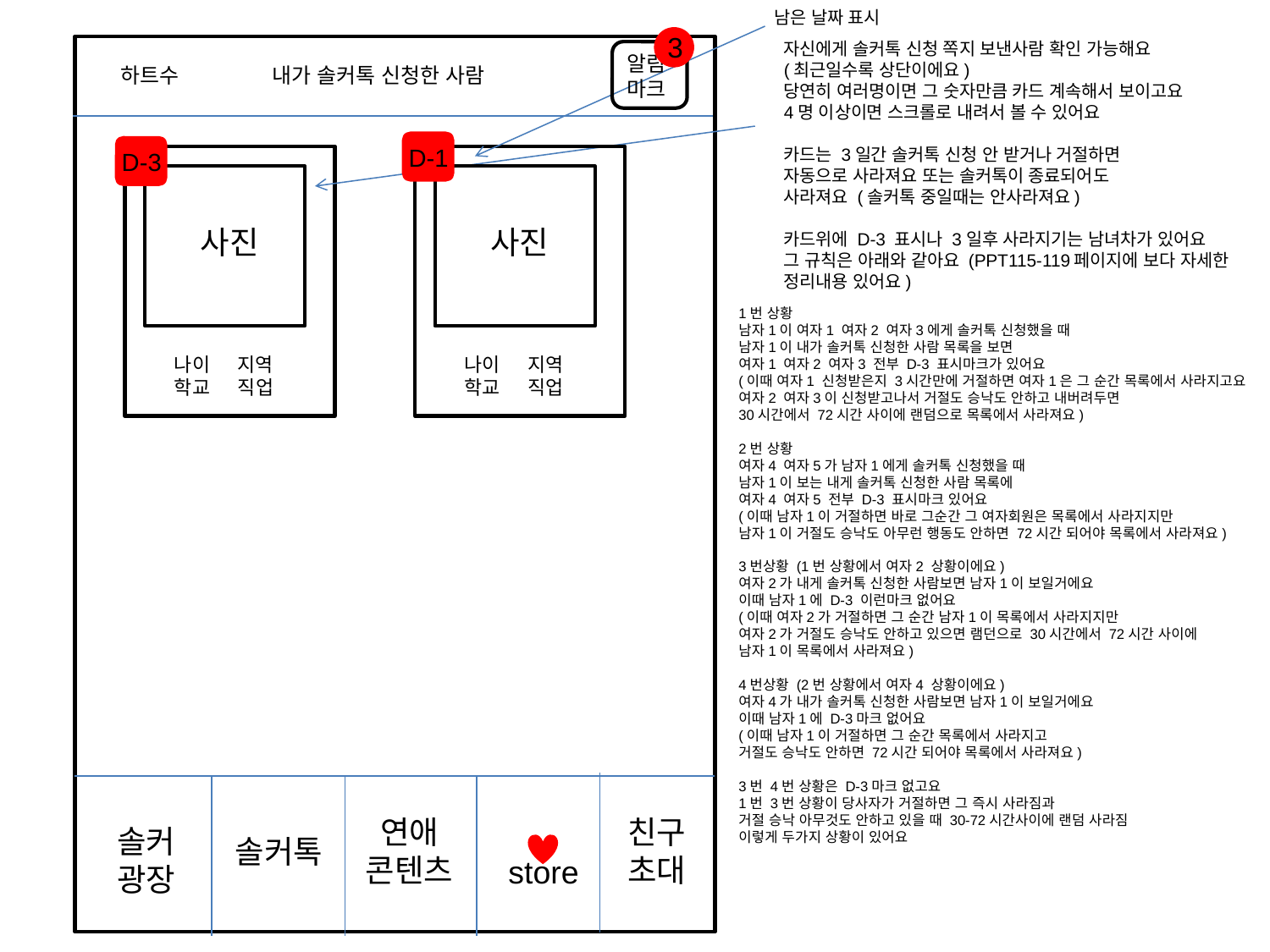

남은 날짜 표시
3

자신에게 솔커톡 신청 쪽지 보낸사람 확인 가능해요
(최근일수록 상단이에요)
당연히 여러명이면 그 숫자만큼 카드 계속해서 보이고요
4명 이상이면 스크롤로 내려서 볼 수 있어요

카드는 3일간 솔커톡 신청 안 받거나 거절하면
자동으로 사라져요 또는 솔커톡이 종료되어도
사라져요 (솔커톡 중일때는 안사라져요)

카드위에 D-3 표시나 3일후 사라지기는 남녀차가 있어요
그 규칙은 아래와 같아요 (PPT115-119페이지에 보다 자세한
정리내용 있어요)

알림
마크
하트수
내가 솔커톡 신청한 사람

D-1
D-3

사진
사진
1번 상황
남자1이 여자1 여자2 여자3에게 솔커톡 신청했을 때
남자1이 내가 솔커톡 신청한 사람 목록을 보면
여자1 여자2 여자3 전부 D-3 표시마크가 있어요
(이때 여자1 신청받은지 3시간만에 거절하면 여자1은 그 순간 목록에서 사라지고요
여자2 여자3이 신청받고나서 거절도 승낙도 안하고 내버려두면
30시간에서 72시간 사이에 랜덤으로 목록에서 사라져요)

2번 상황
여자4 여자5가 남자1에게 솔커톡 신청했을 때
남자1이 보는 내게 솔커톡 신청한 사람 목록에
여자4 여자5 전부 D-3 표시마크 있어요
(이때 남자1이 거절하면 바로 그순간 그 여자회원은 목록에서 사라지지만
남자1이 거절도 승낙도 아무런 행동도 안하면 72시간 되어야 목록에서 사라져요)

3번상황 (1번 상황에서 여자2 상황이에요)
여자2가 내게 솔커톡 신청한 사람보면 남자1이 보일거에요
이때 남자1에 D-3 이런마크 없어요
(이때 여자2가 거절하면 그 순간 남자1이 목록에서 사라지지만
여자2가 거절도 승낙도 안하고 있으면 램던으로 30시간에서 72시간 사이에
남자1이 목록에서 사라져요)

4번상황 (2번 상황에서 여자4 상황이에요)
여자4가 내가 솔커톡 신청한 사람보면 남자1이 보일거에요
이때 남자1에 D-3마크 없어요
(이때 남자1이 거절하면 그 순간 목록에서 사라지고
거절도 승낙도 안하면 72시간 되어야 목록에서 사라져요)

3번 4번 상황은 D-3마크 없고요
1번 3번 상황이 당사자가 거절하면 그 즉시 사라짐과
거절 승낙 아무것도 안하고 있을 때 30-72시간사이에 랜덤 사라짐
이렇게 두가지 상황이 있어요

나이     지역
학교     직업
나이     지역
학교     직업
연애
콘텐츠
친구
초대
솔커
광장
솔커톡

store